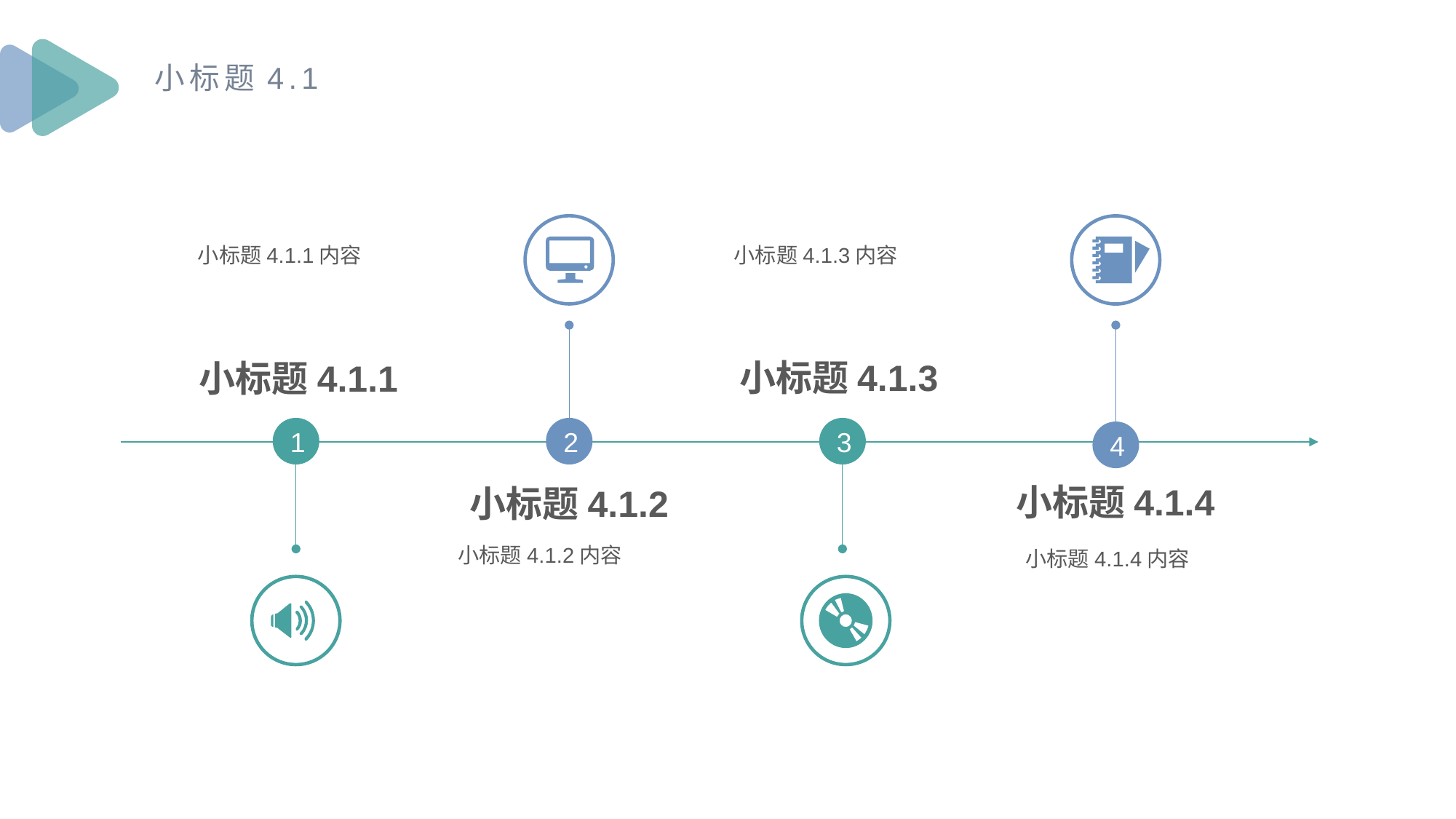

小标题4.1

小标题4.1.1内容

小标题4.1.3内容

小标题4.1.3
小标题4.1.1
2
3
1
4
小标题4.1.4
小标题4.1.2
小标题4.1.2内容
小标题4.1.4内容